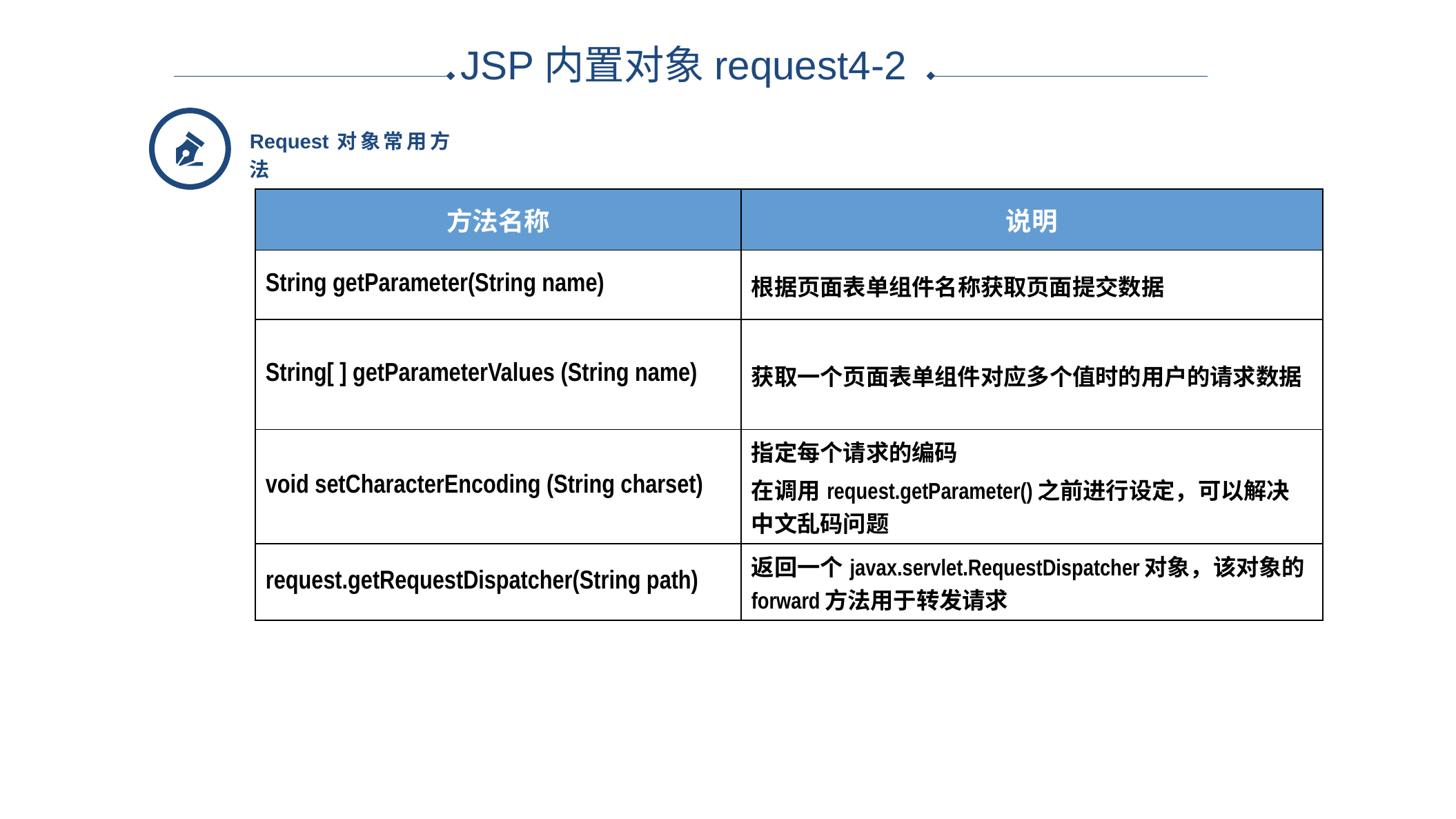

JSP内置对象request4-2

Request对象常用方法

| 方法名称 | 说明 |
| --- | --- |
| String getParameter(String name) | 根据页面表单组件名称获取页面提交数据 |
| String[ ] getParameterValues (String name) | 获取一个页面表单组件对应多个值时的用户的请求数据 |
| void setCharacterEncoding (String charset) | 指定每个请求的编码 在调用request.getParameter()之前进行设定，可以解决中文乱码问题 |
| request.getRequestDispatcher(String path) | 返回一个javax.servlet.RequestDispatcher对象，该对象的forward方法用于转发请求 |